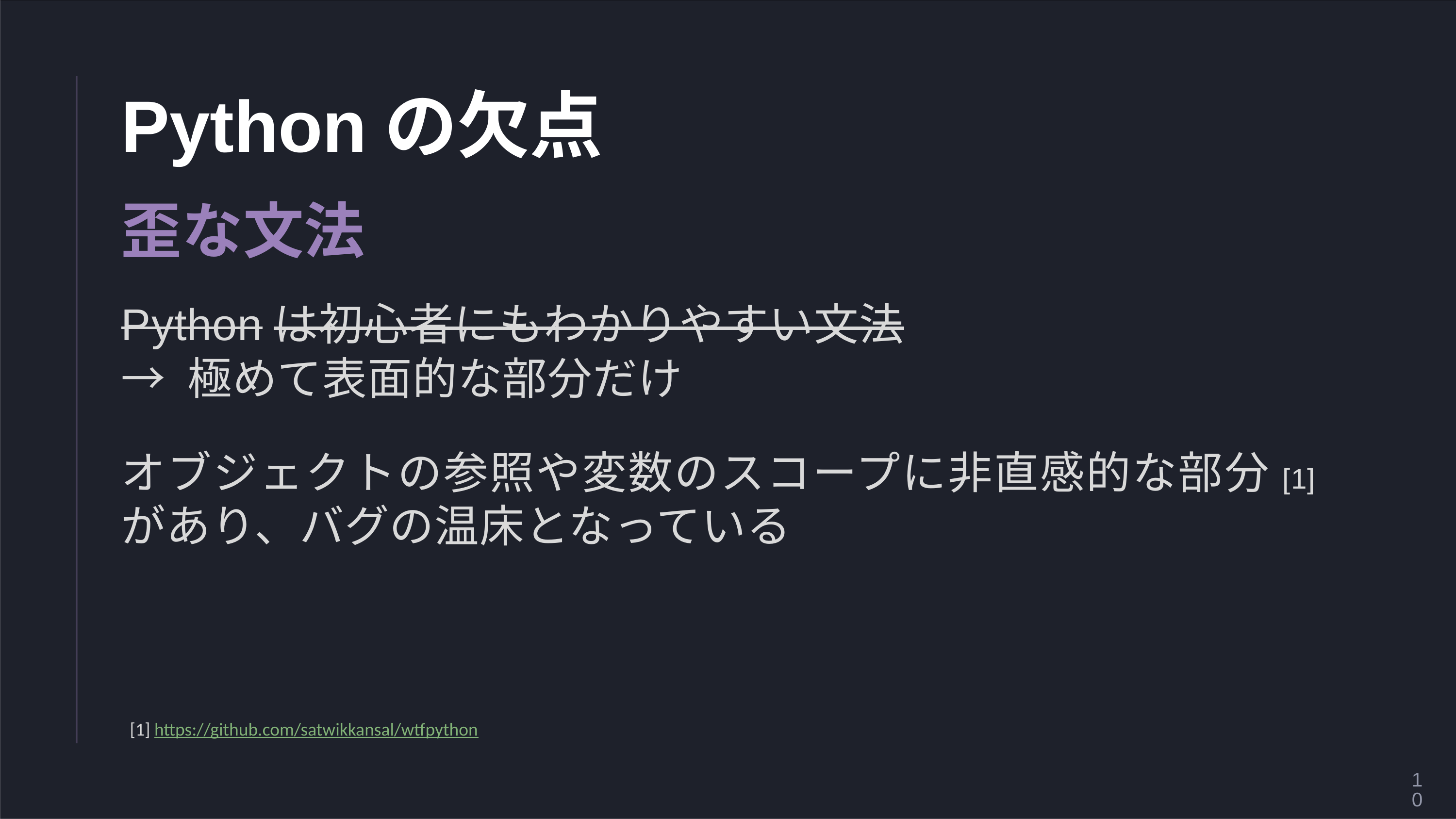

# Pythonの欠点
歪な文法

Pythonは初心者にもわかりやすい文法
→ 極めて表面的な部分だけ

オブジェクトの参照や変数のスコープに非直感的な部分[1]があり、バグの温床となっている

[1] https://github.com/satwikkansal/wtfpython
10